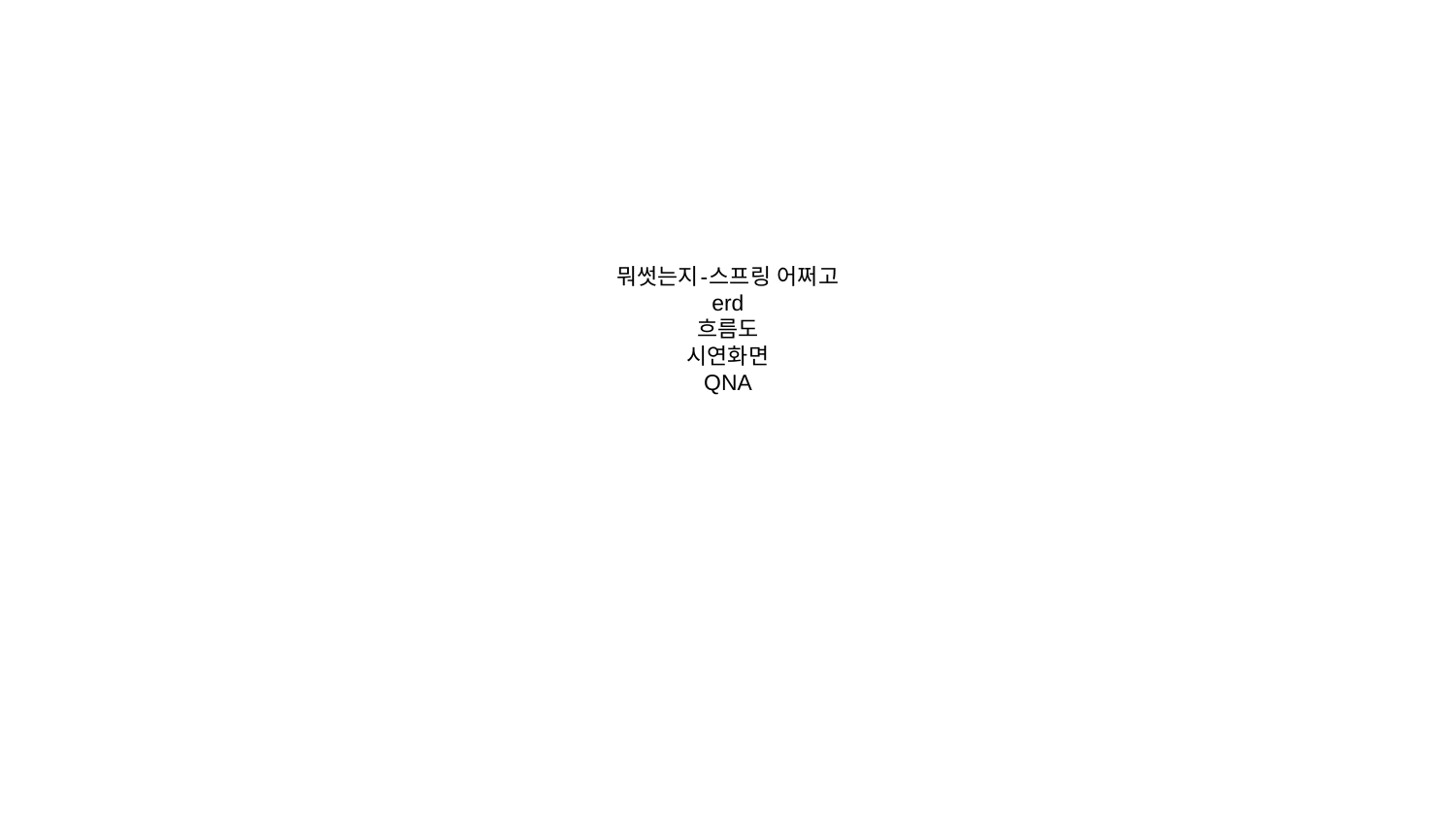

# 뭐썻는지-스프링 어쩌고 erd 흐름도 시연화면 QNA